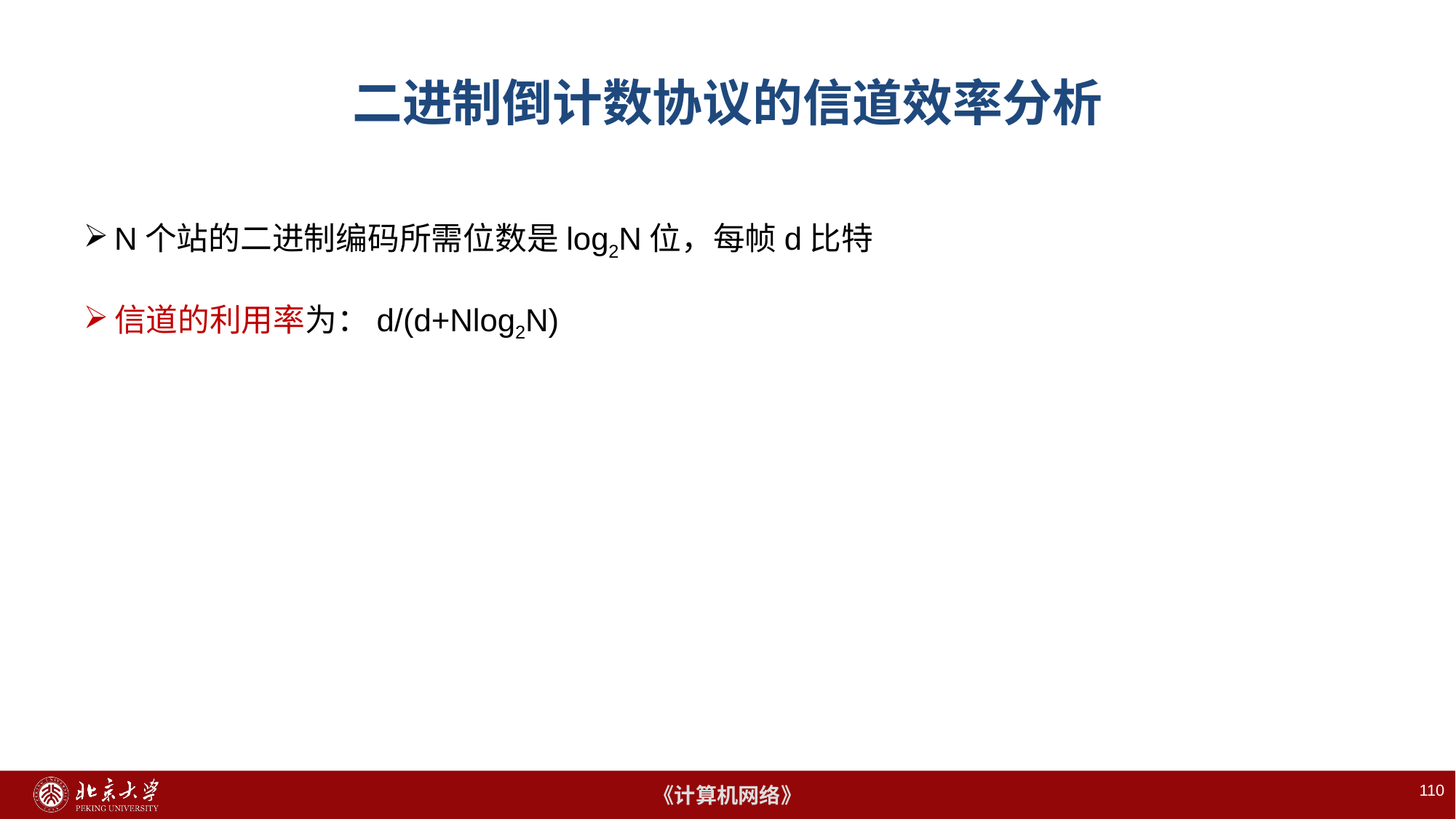

# 二进制倒计数协议的信道效率分析
N个站的二进制编码所需位数是log2N位，每帧d比特
信道的利用率为：d/(d+Nlog2N)
110